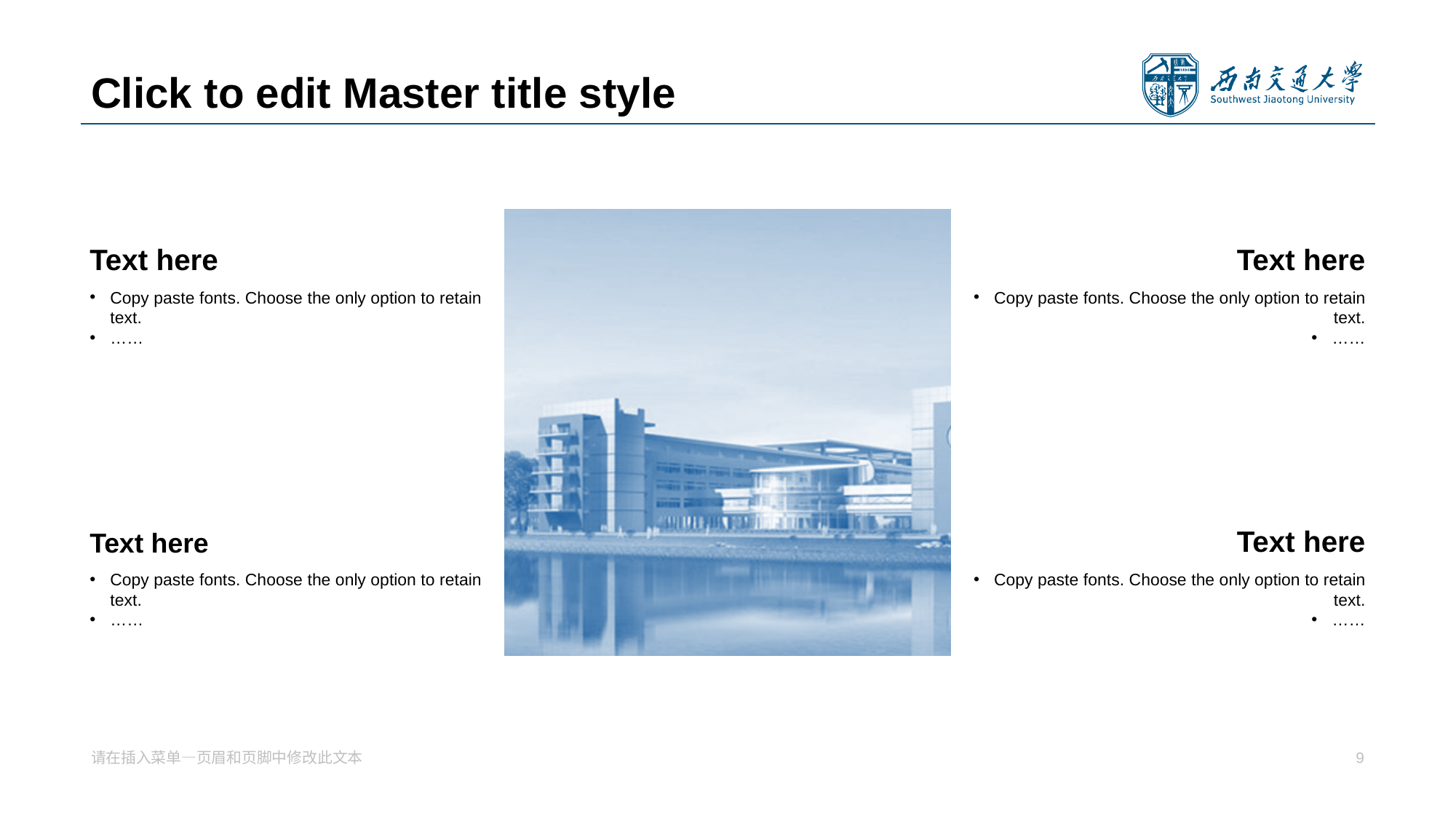

# Click to edit Master title style

Text here
Copy paste fonts. Choose the only option to retain text.
……
Text here
Copy paste fonts. Choose the only option to retain text.
……
Text here
Copy paste fonts. Choose the only option to retain text.
……
Text here
Copy paste fonts. Choose the only option to retain text.
……
请在插入菜单—页眉和页脚中修改此文本
9